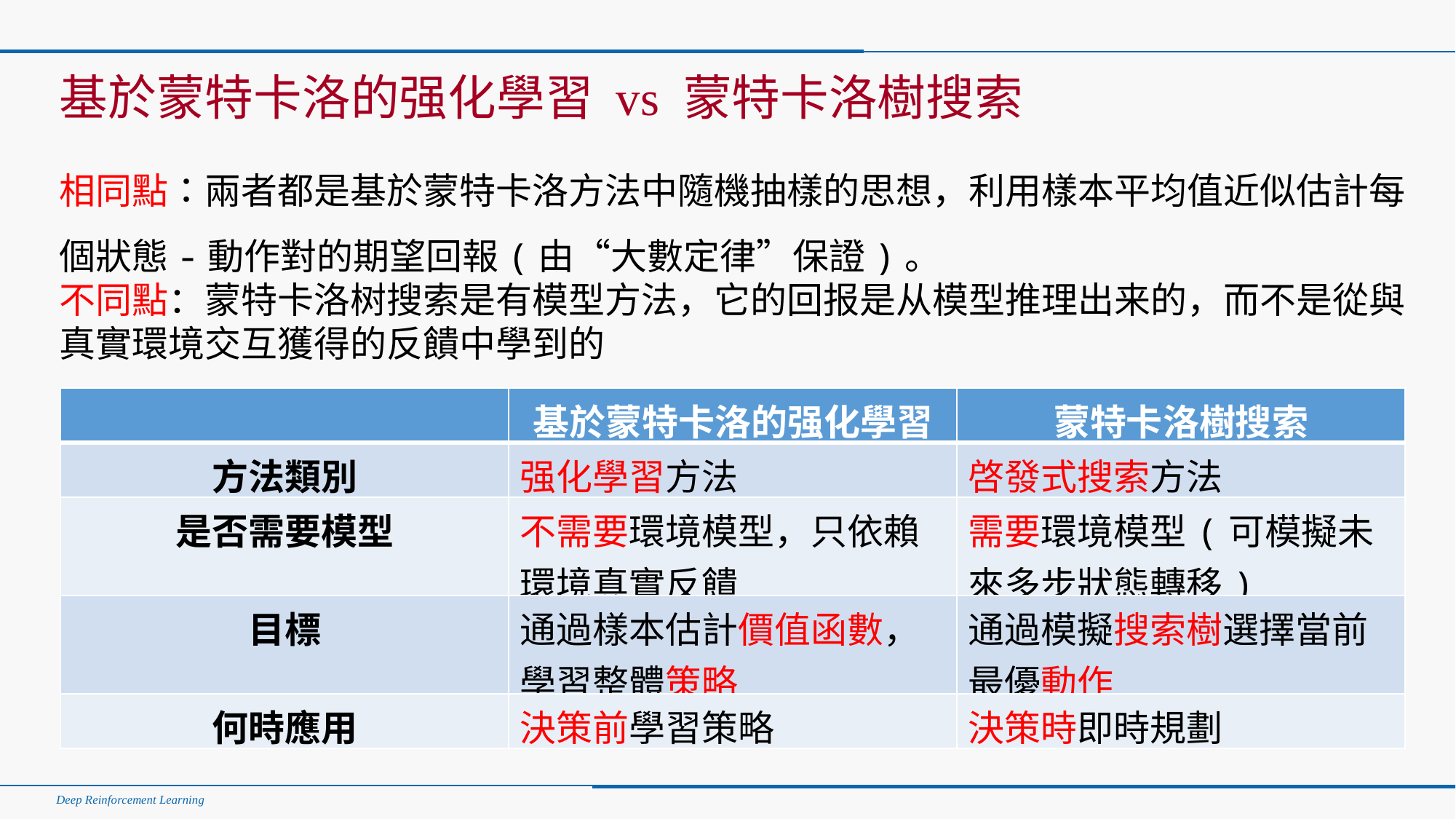

基於蒙特卡洛的强化學習 vs 蒙特卡洛樹搜索
相同點：兩者都是基於蒙特卡洛方法中隨機抽樣的思想，利用樣本平均值近似估計每個狀態-動作對的期望回報(由“大數定律”保證)。
不同點：蒙特卡洛树搜索是有模型方法，它的回报是从模型推理出来的，而不是從與真實環境交互獲得的反饋中學到的
|  | 基於蒙特卡洛的强化學習 | 蒙特卡洛樹搜索 |
| --- | --- | --- |
| 方法類別 | 强化學習方法 | 啓發式搜索方法 |
| 是否需要模型 | 不需要環境模型，只依賴環境真實反饋 | 需要環境模型(可模擬未來多步狀態轉移) |
| 目標 | 通過樣本估計價值函數，學習整體策略 | 通過模擬搜索樹選擇當前最優動作 |
| 何時應用 | 決策前學習策略 | 決策時即時規劃 |